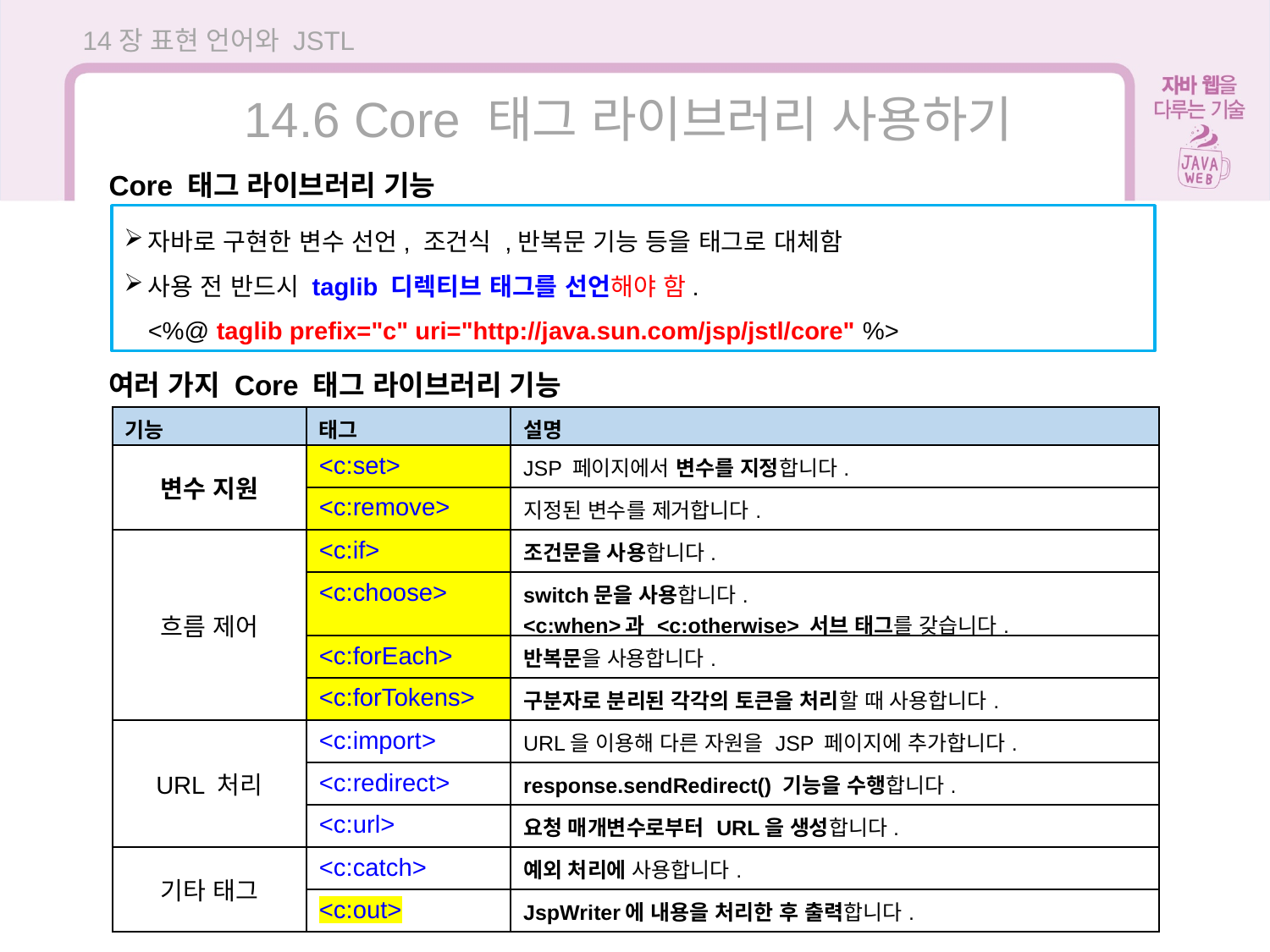

14장 표현 언어와 JSTL
14.6 Core 태그 라이브러리 사용하기
Core 태그 라이브러리 기능
자바로 구현한 변수 선언, 조건식 ,반복문 기능 등을 태그로 대체함
사용 전 반드시 taglib 디렉티브 태그를 선언해야 함.
<%@ taglib prefix="c" uri="http://java.sun.com/jsp/jstl/core" %>
여러 가지 Core 태그 라이브러리 기능
| 기능 | 태그 | 설명 |
| --- | --- | --- |
| 변수 지원 | <c:set> | JSP 페이지에서 변수를 지정합니다. |
|  | <c:remove> | 지정된 변수를 제거합니다. |
| 흐름 제어 | <c:if> | 조건문을 사용합니다. |
|  | <c:choose> | switch문을 사용합니다. <c:when>과 <c:otherwise> 서브 태그를 갖습니다. |
|  | <c:forEach> | 반복문을 사용합니다. |
|  | <c:forTokens> | 구분자로 분리된 각각의 토큰을 처리할 때 사용합니다. |
| URL 처리 | <c:import> | URL을 이용해 다른 자원을 JSP 페이지에 추가합니다. |
|  | <c:redirect> | response.sendRedirect() 기능을 수행합니다. |
|  | <c:url> | 요청 매개변수로부터 URL을 생성합니다. |
| 기타 태그 | <c:catch> | 예외 처리에 사용합니다. |
|  | <c:out> | JspWriter에 내용을 처리한 후 출력합니다. |